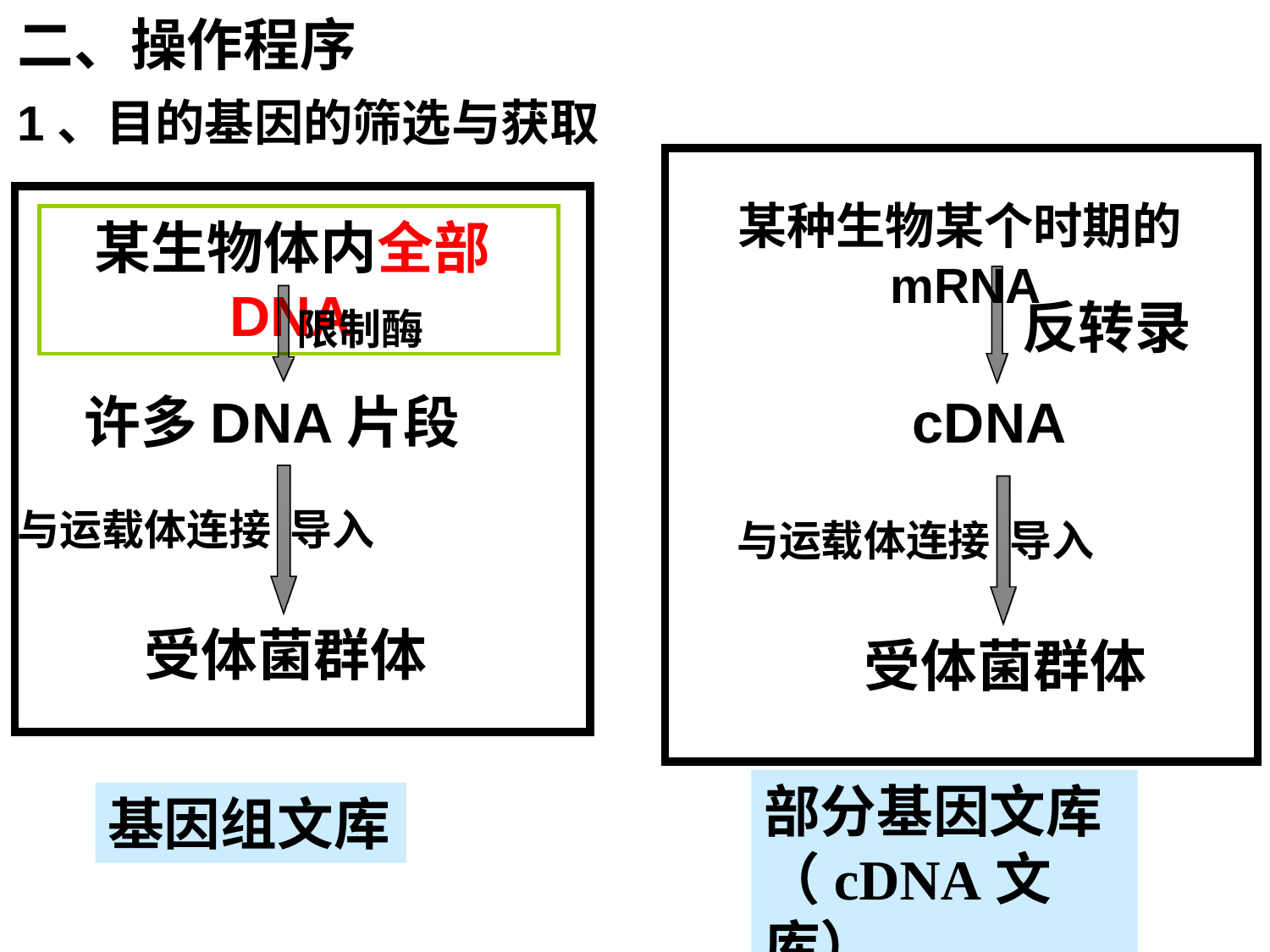

二、操作程序
1、目的基因的筛选与获取

某种生物某个时期的mRNA
某生物体内全部DNA

反转录

限制酶
许多DNA片段
cDNA

与运载体连接  导入

与运载体连接  导入
受体菌群体
受体菌群体
部分基因文库
（cDNA文库）
基因组文库